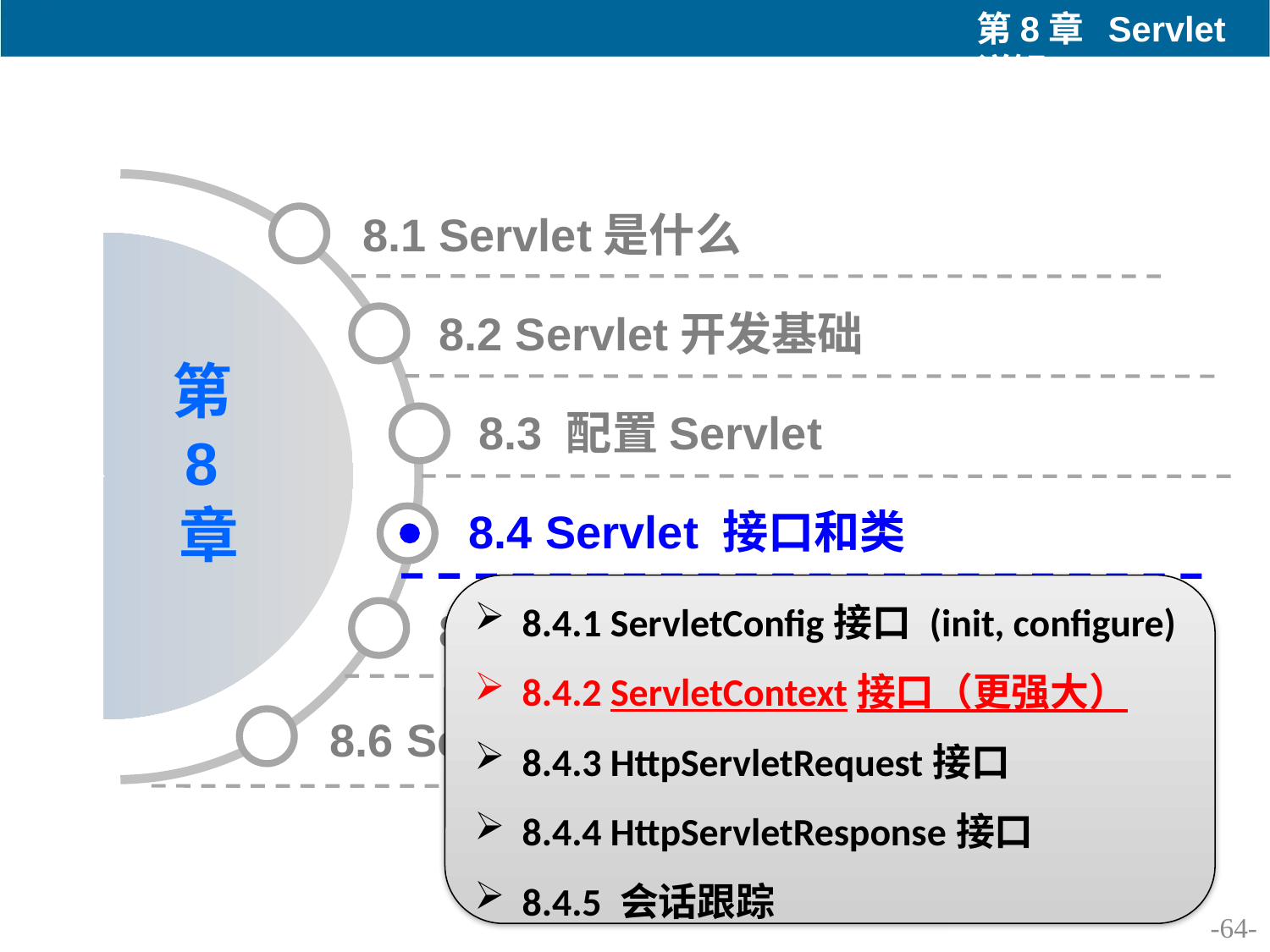

8.1 Servlet是什么
8.2 Servlet开发基础
8.3 配置Servlet
8.4 Servlet 接口和类
8.4.1 ServletConfig接口 (init, configure)
8.4.2 ServletContext接口（更强大）
8.4.3 HttpServletRequest接口
8.4.4 HttpServletResponse接口
8.4.5 会话跟踪
8.5 Servlet过滤器
8.6 Servlet监听器
-64-